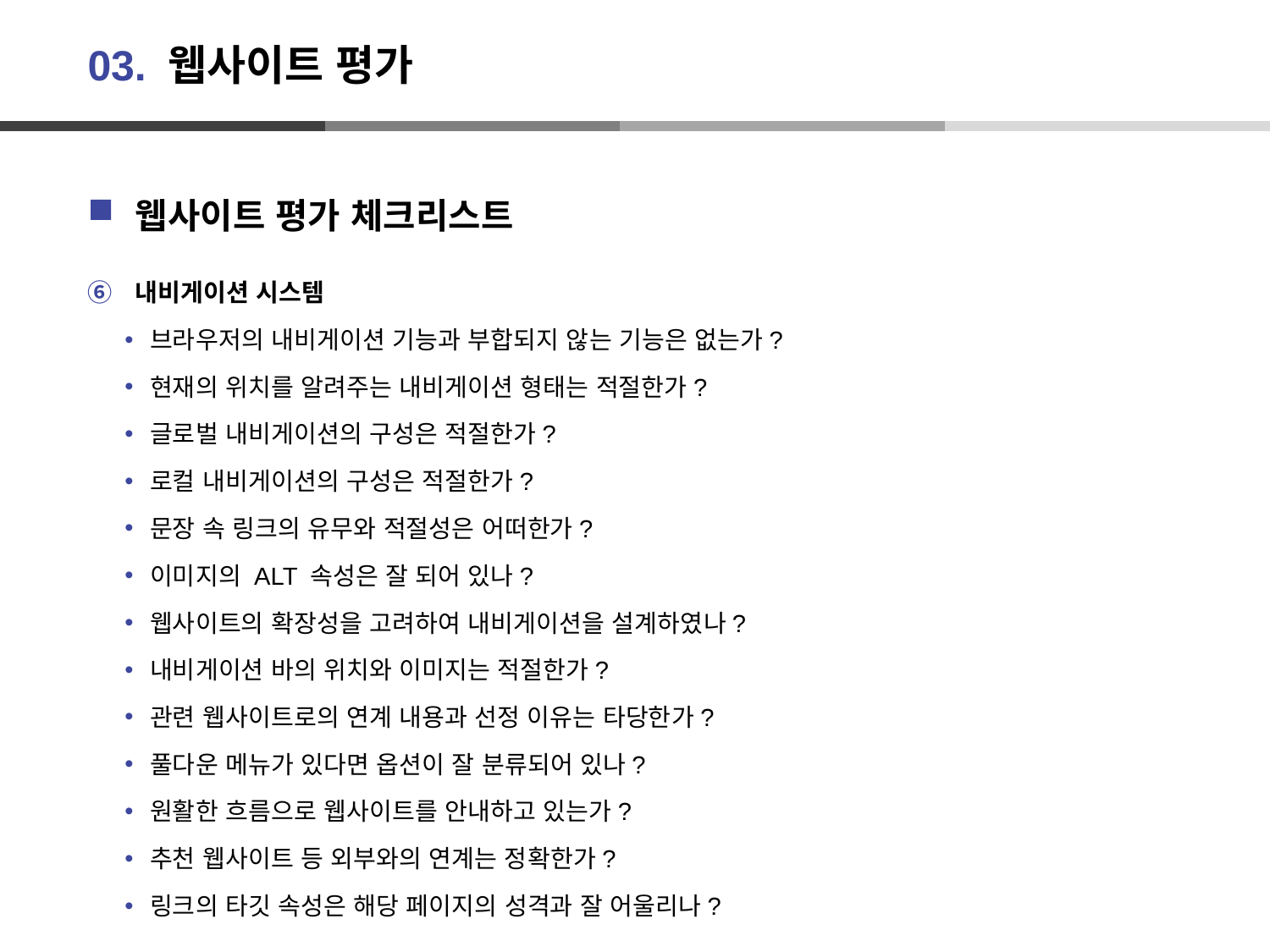

# 03. 웹사이트 평가
웹사이트 평가 체크리스트
내비게이션 시스템
브라우저의 내비게이션 기능과 부합되지 않는 기능은 없는가?
현재의 위치를 알려주는 내비게이션 형태는 적절한가?
글로벌 내비게이션의 구성은 적절한가?
로컬 내비게이션의 구성은 적절한가?
문장 속 링크의 유무와 적절성은 어떠한가?
이미지의 ALT 속성은 잘 되어 있나?
웹사이트의 확장성을 고려하여 내비게이션을 설계하였나?
내비게이션 바의 위치와 이미지는 적절한가?
관련 웹사이트로의 연계 내용과 선정 이유는 타당한가?
풀다운 메뉴가 있다면 옵션이 잘 분류되어 있나?
원활한 흐름으로 웹사이트를 안내하고 있는가?
추천 웹사이트 등 외부와의 연계는 정확한가?
링크의 타깃 속성은 해당 페이지의 성격과 잘 어울리나?